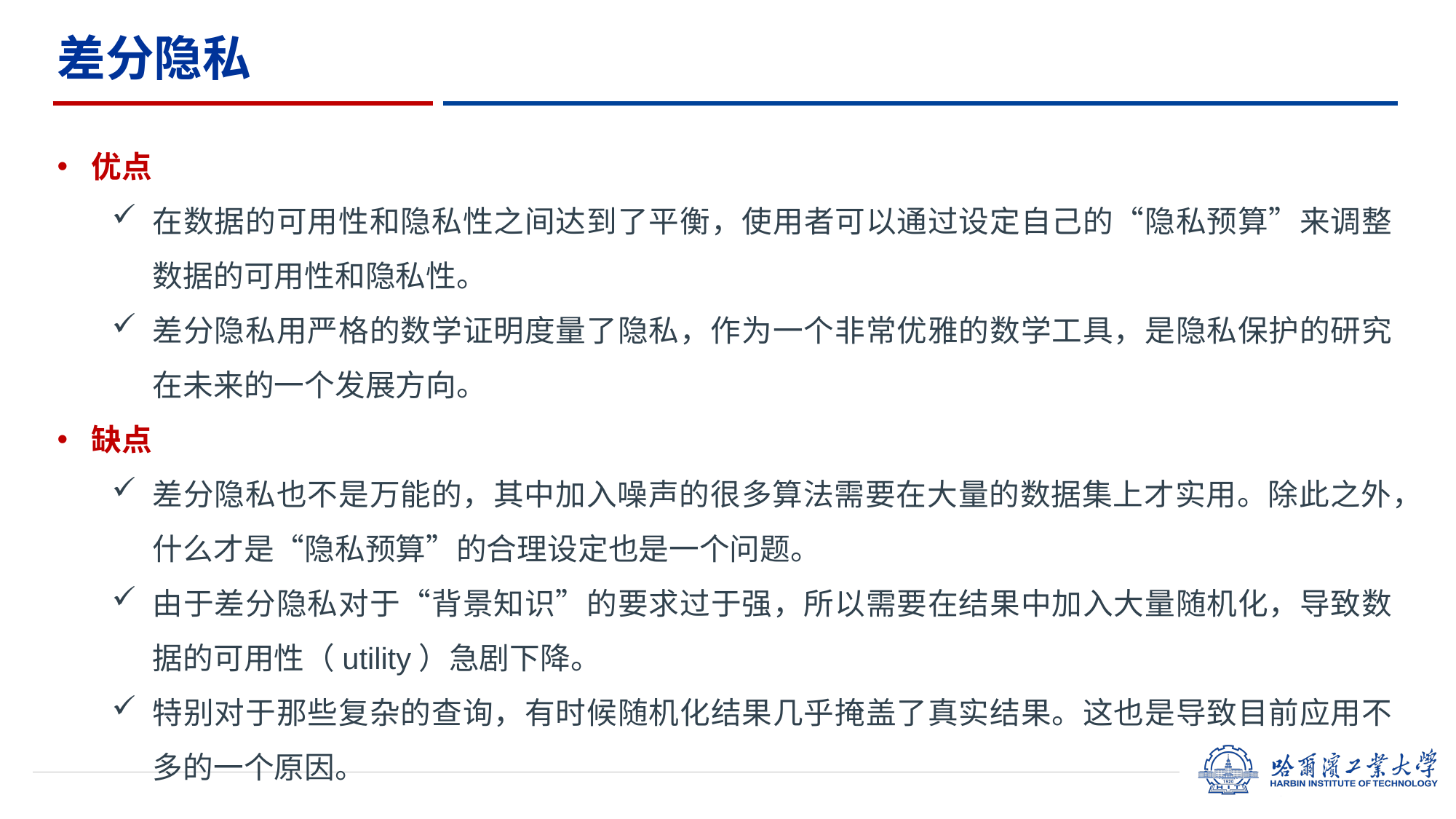

差分隐私
优点
在数据的可用性和隐私性之间达到了平衡，使用者可以通过设定自己的“隐私预算”来调整数据的可用性和隐私性。
差分隐私用严格的数学证明度量了隐私，作为一个非常优雅的数学工具，是隐私保护的研究在未来的一个发展方向。
缺点
差分隐私也不是万能的，其中加入噪声的很多算法需要在大量的数据集上才实用。除此之外，什么才是“隐私预算”的合理设定也是一个问题。
由于差分隐私对于“背景知识”的要求过于强，所以需要在结果中加入大量随机化，导致数据的可用性（utility）急剧下降。
特别对于那些复杂的查询，有时候随机化结果几乎掩盖了真实结果。这也是导致目前应用不多的一个原因。